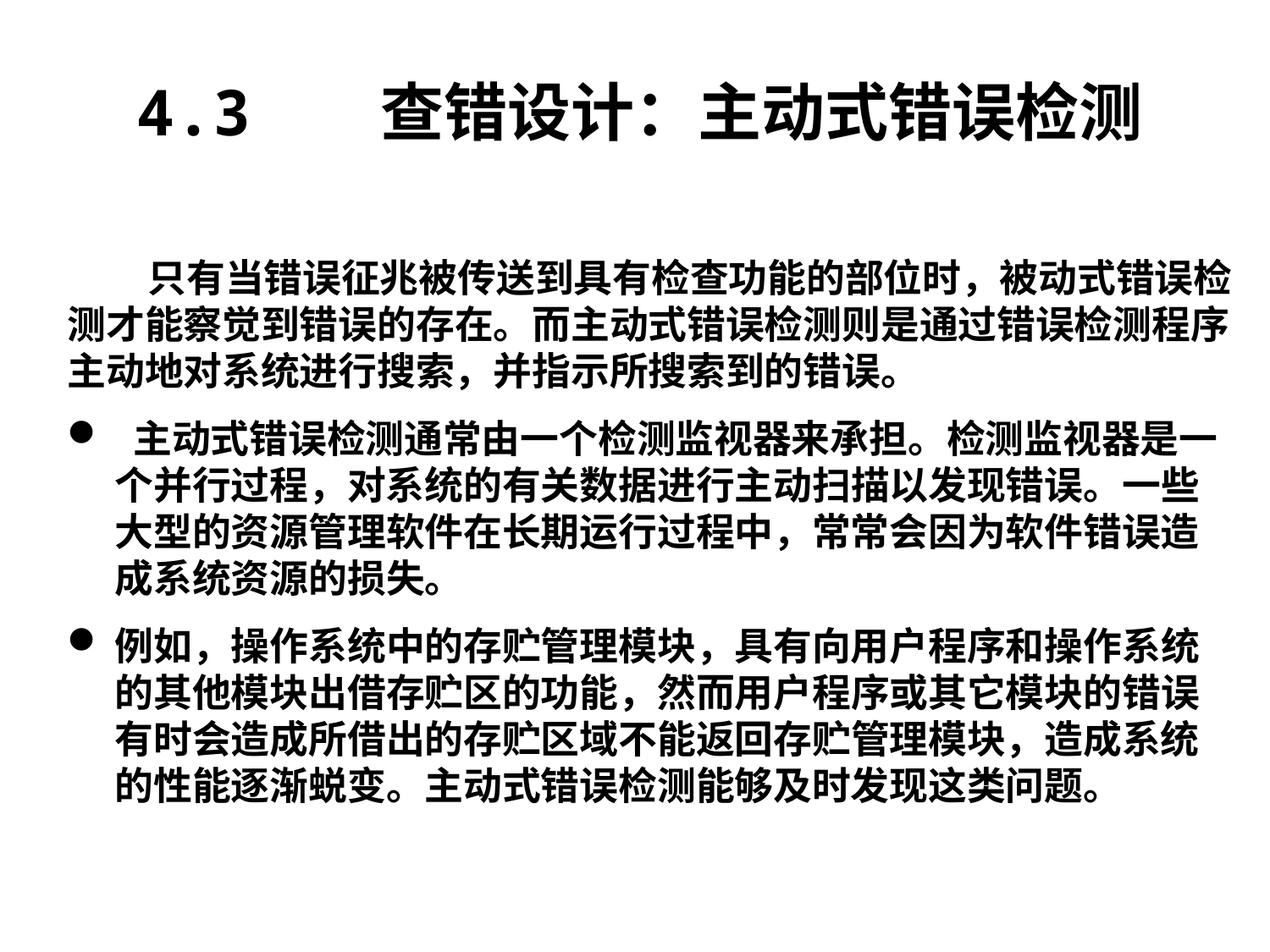

4.3   查错设计：主动式错误检测
    只有当错误征兆被传送到具有检查功能的部位时，被动式错误检测才能察觉到错误的存在。而主动式错误检测则是通过错误检测程序主动地对系统进行搜索，并指示所搜索到的错误。
 主动式错误检测通常由一个检测监视器来承担。检测监视器是一个并行过程，对系统的有关数据进行主动扫描以发现错误。一些大型的资源管理软件在长期运行过程中，常常会因为软件错误造成系统资源的损失。
例如，操作系统中的存贮管理模块，具有向用户程序和操作系统的其他模块出借存贮区的功能，然而用户程序或其它模块的错误有时会造成所借出的存贮区域不能返回存贮管理模块，造成系统的性能逐渐蜕变。主动式错误检测能够及时发现这类问题。